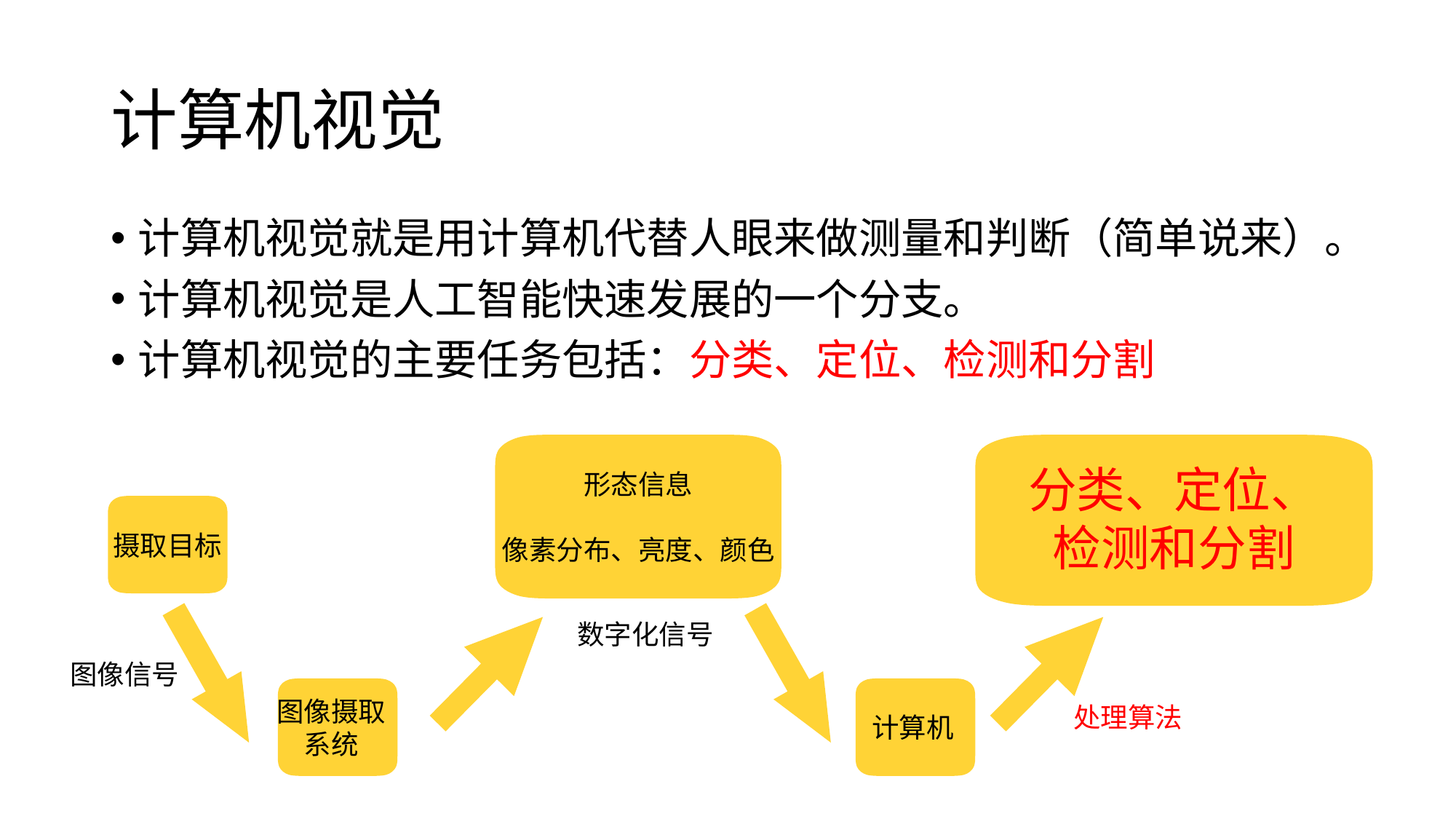

# 计算机视觉
计算机视觉就是用计算机代替人眼来做测量和判断（简单说来）。
计算机视觉是人工智能快速发展的一个分支。
计算机视觉的主要任务包括：分类、定位、检测和分割

形态信息

像素分布、亮度、颜色

分类、定位、检测和分割

摄取目标
数字化信号

图像信号

图像摄取
系统

计算机
处理算法